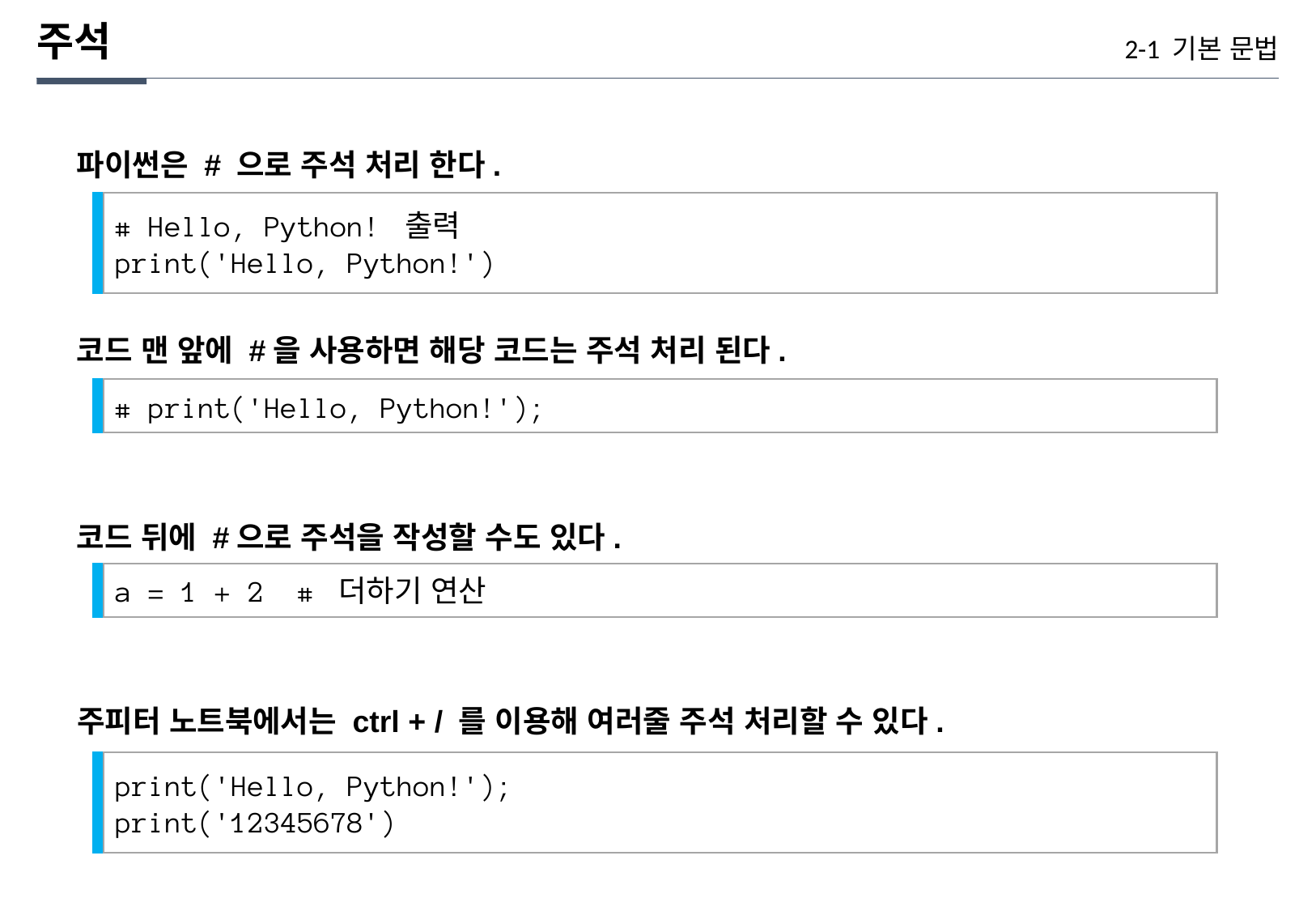

주석
2-1 기본 문법
파이썬은 # 으로 주석 처리 한다.

# Hello, Python! 출력
print('Hello, Python!')
코드 맨 앞에 #을 사용하면 해당 코드는 주석 처리 된다.

# print('Hello, Python!');
코드 뒤에 #으로 주석을 작성할 수도 있다.

a = 1 + 2  # 더하기 연산
주피터 노트북에서는 ctrl + / 를 이용해 여러줄 주석 처리할 수 있다.

print('Hello, Python!');
print('12345678')